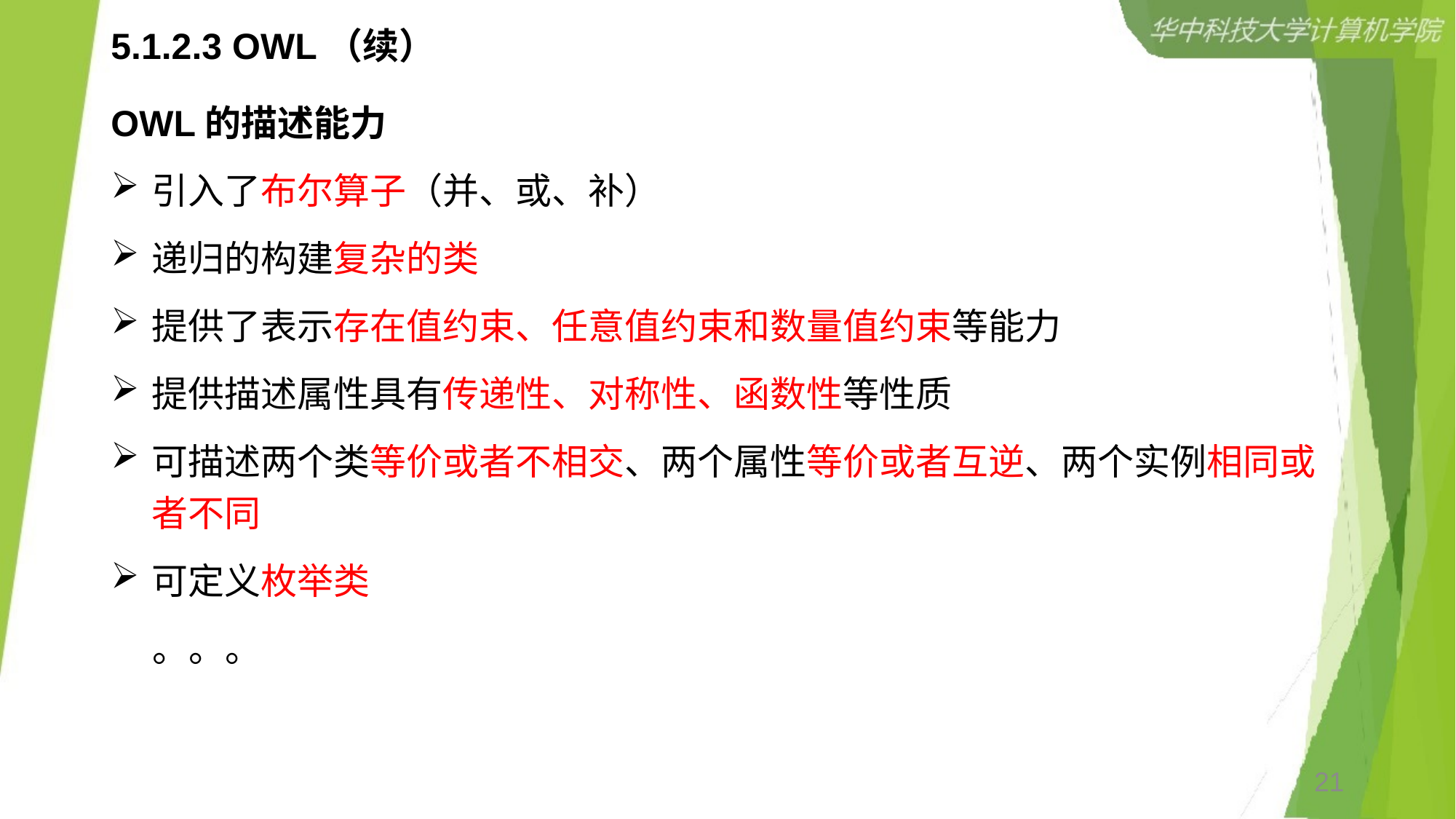

# 5.1.2.3 OWL（续）
OWL的描述能力
引入了布尔算子（并、或、补）
递归的构建复杂的类
提供了表示存在值约束、任意值约束和数量值约束等能力
提供描述属性具有传递性、对称性、函数性等性质
可描述两个类等价或者不相交、两个属性等价或者互逆、两个实例相同或者不同
可定义枚举类
    。。。
21